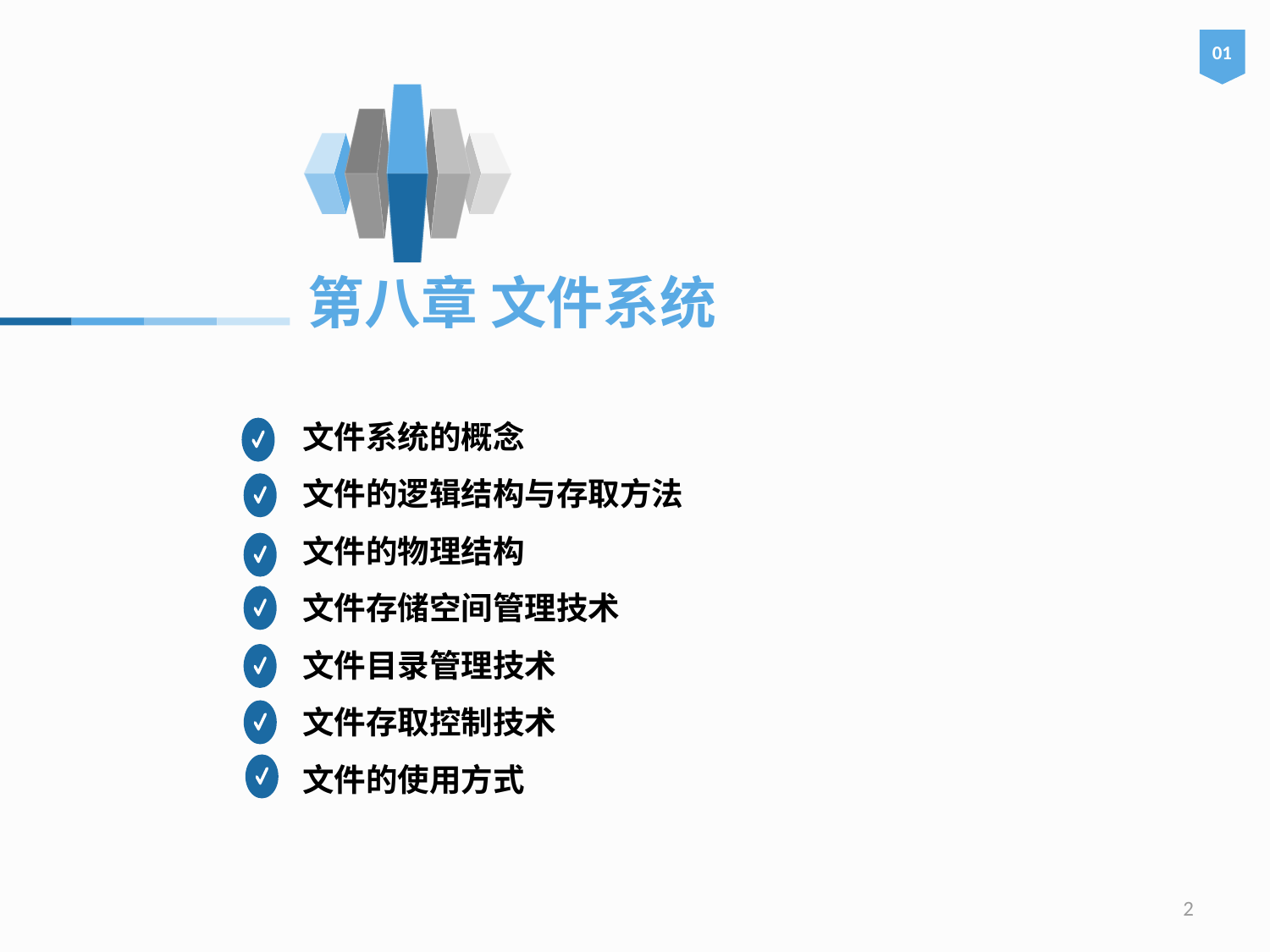

01

# 第八章 文件系统

文件系统的概念
文件的逻辑结构与存取方法
文件的物理结构
文件存储空间管理技术
文件目录管理技术
文件存取控制技术
文件的使用方式

2